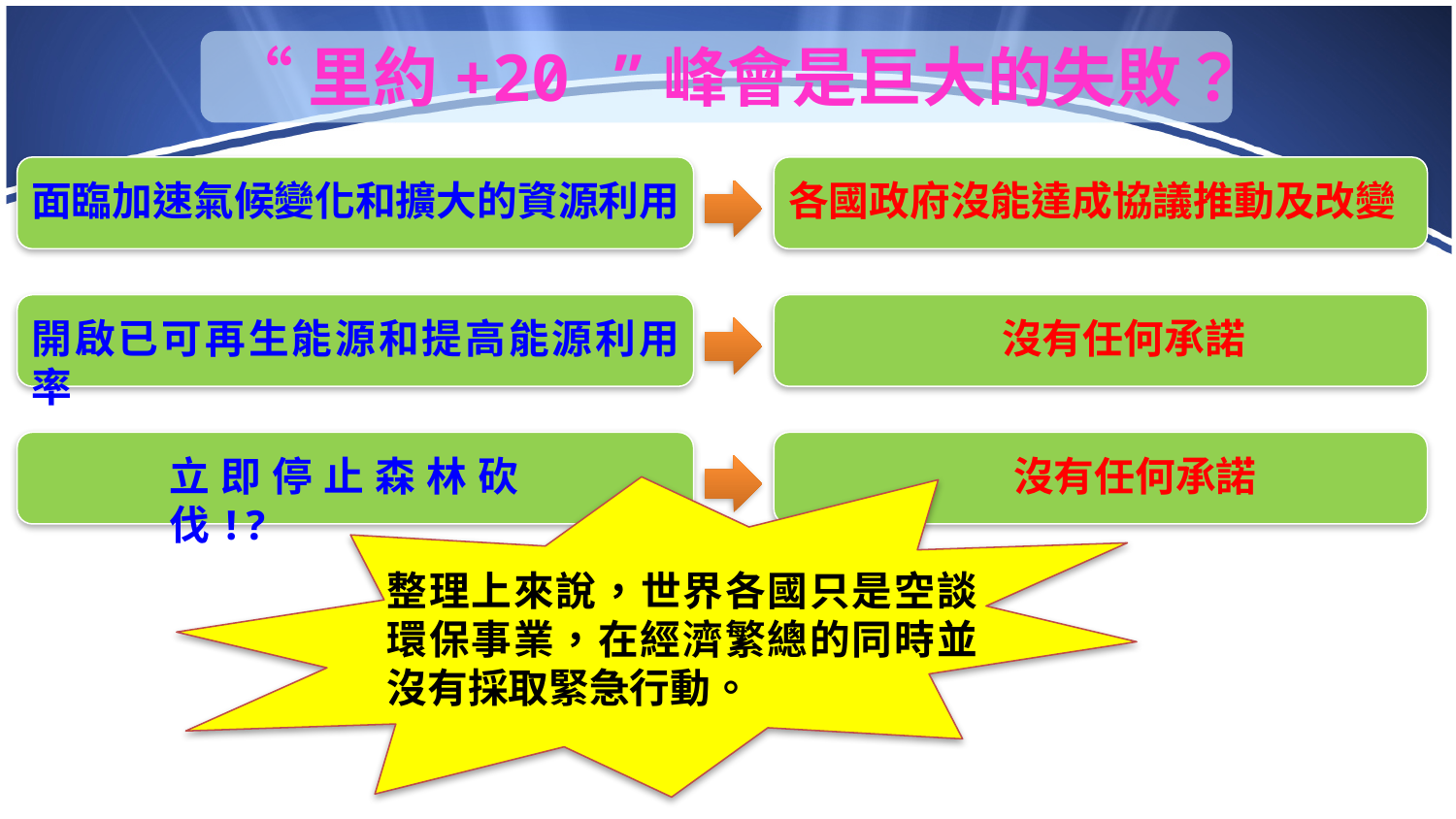

“里約+20 ”峰會是巨大的失敗？

面臨加速氣候變化和擴大的資源利用
各國政府沒能達成協議推動及改變

開啟已可再生能源和提高能源利用率
沒有任何承諾

立即停止森林砍伐!?
沒有任何承諾

整理上來說，世界各國只是空談環保事業，在經濟繁總的同時並沒有採取緊急行動。